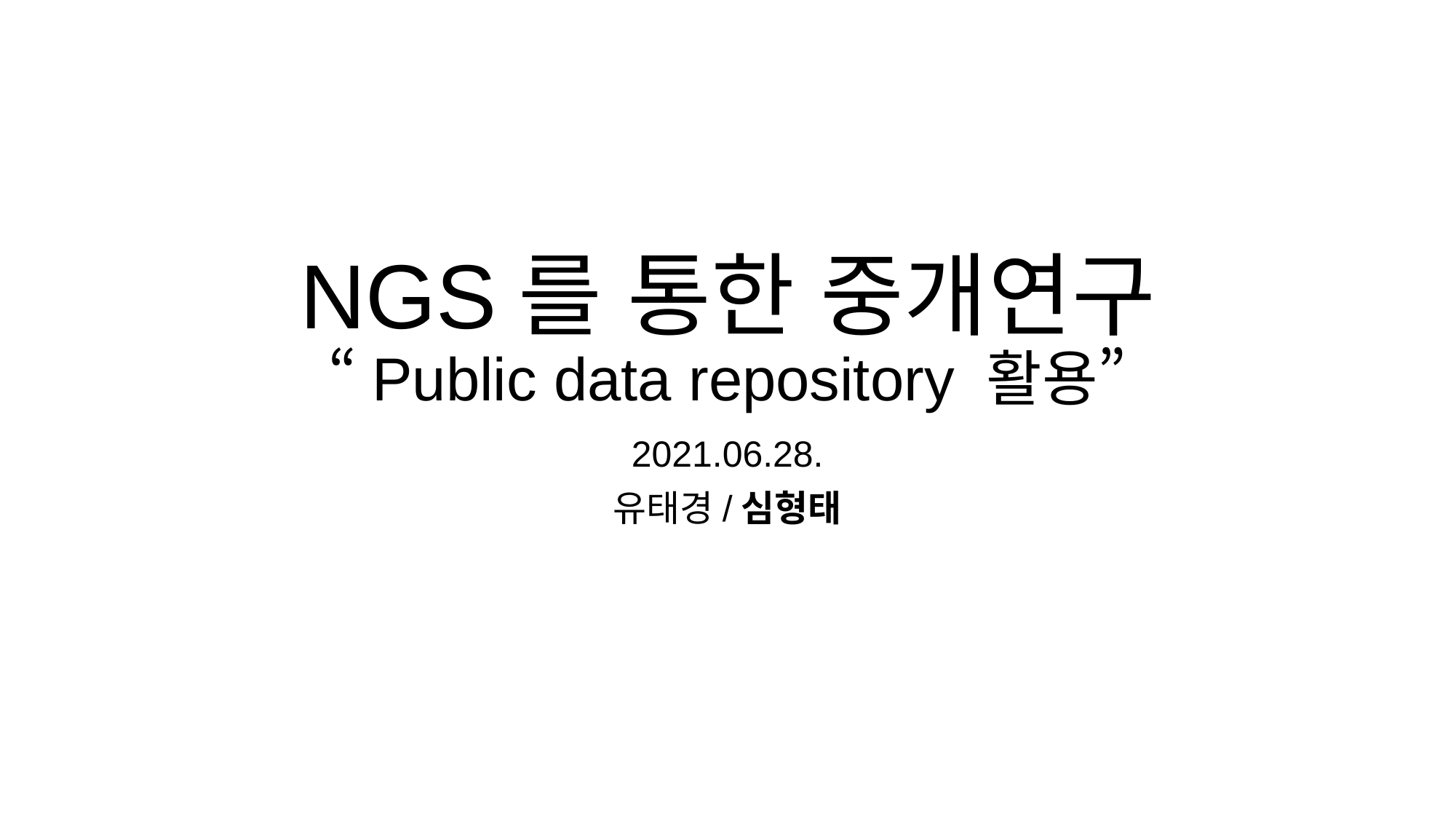

# NGS를 통한 중개연구 “Public data repository 활용”
2021.06.28.
유태경/심형태